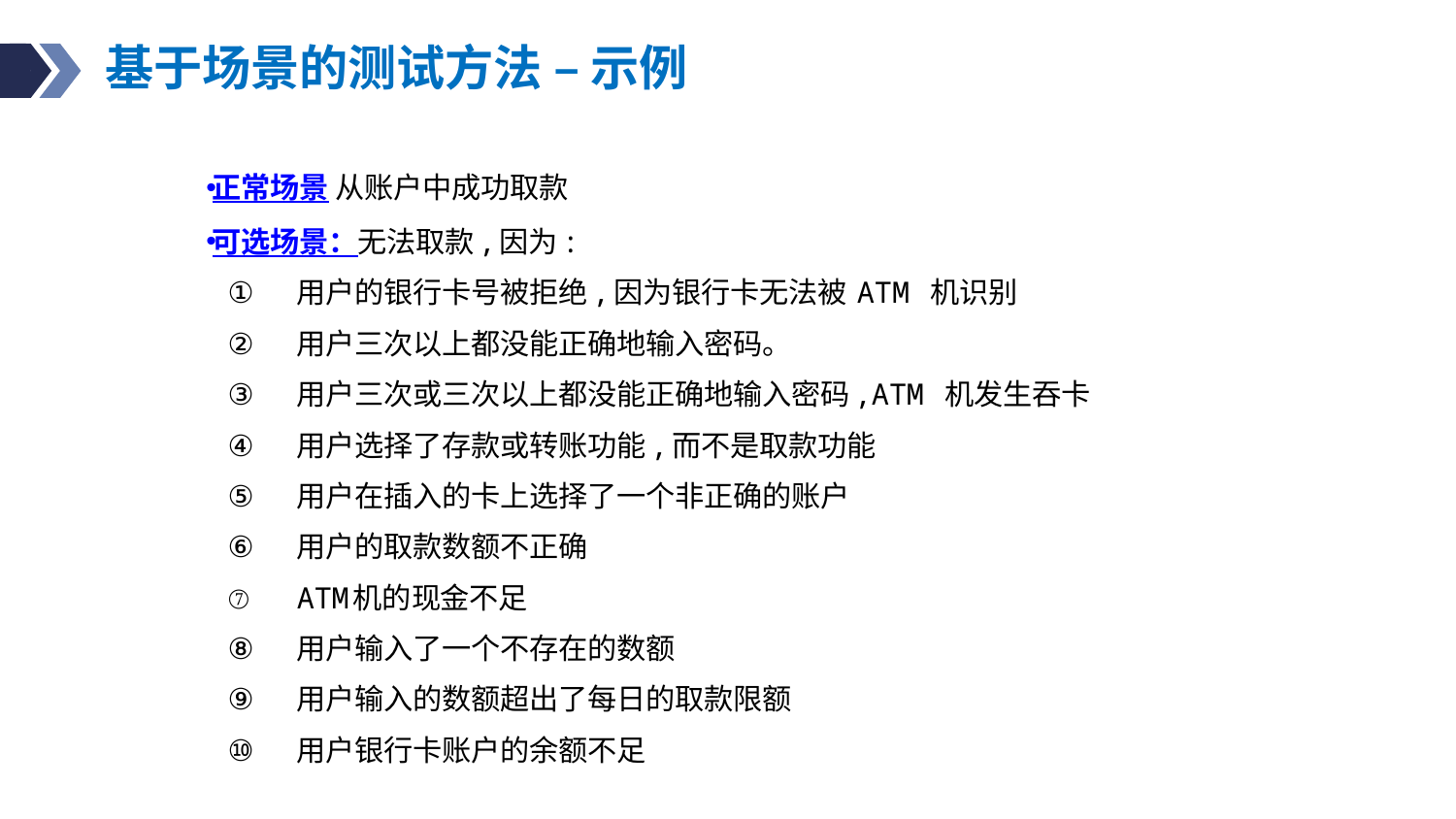

# 基于场景的测试方法 – 示例
正常场景 从账户中成功取款
可选场景：无法取款,因为:
用户的银行卡号被拒绝,因为银行卡无法被 ATM 机识别
用户三次以上都没能正确地输入密码。
用户三次或三次以上都没能正确地输入密码,ATM 机发生吞卡
用户选择了存款或转账功能,而不是取款功能
用户在插入的卡上选择了一个非正确的账户
用户的取款数额不正确
ATM机的现金不足
用户输入了一个不存在的数额
用户输入的数额超出了每日的取款限额
用户银行卡账户的余额不足

100